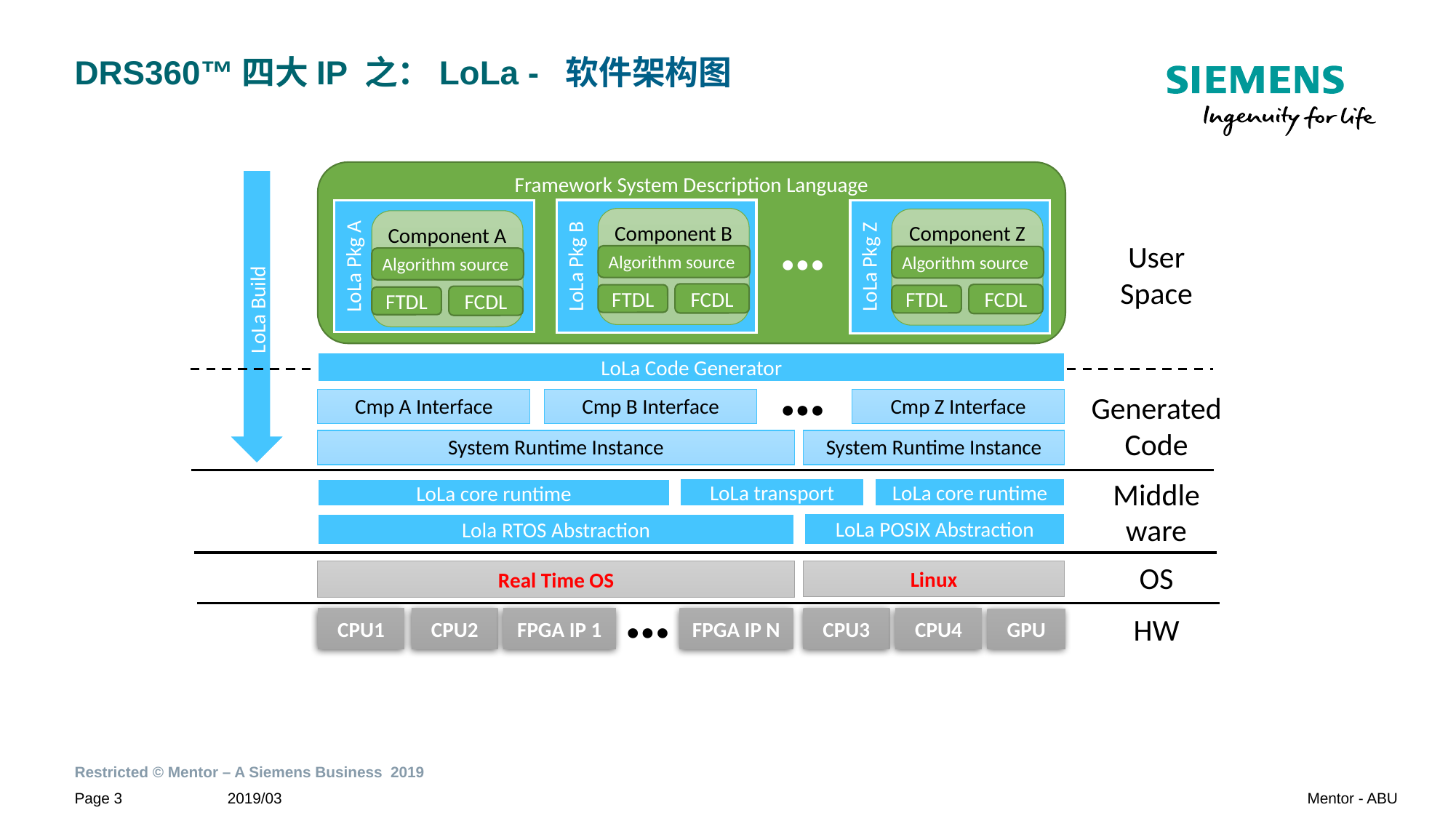

# DRS360™四大IP 之：LoLa -  软件架构图
Framework System Description Language
…
LoLa Pkg B
Component B
Algorithm source
FCDL
FTDL
LoLa Pkg A
Component A
Algorithm source
FCDL
FTDL
LoLa Pkg Z
Component Z
Algorithm source
FCDL
FTDL
User
Space
LoLa Build
…
LoLa Code Generator
Generated
Code
Cmp A Interface
Cmp B Interface
Cmp Z Interface
System Runtime Instance
System Runtime Instance
Middle
ware
LoLa transport
LoLa core runtime
LoLa core runtime
LoLa POSIX Abstraction
Lola RTOS Abstraction
OS
Real Time OS
Linux
…
HW
CPU1
CPU2
FPGA IP 1
FPGA IP N
CPU3
CPU4
GPU